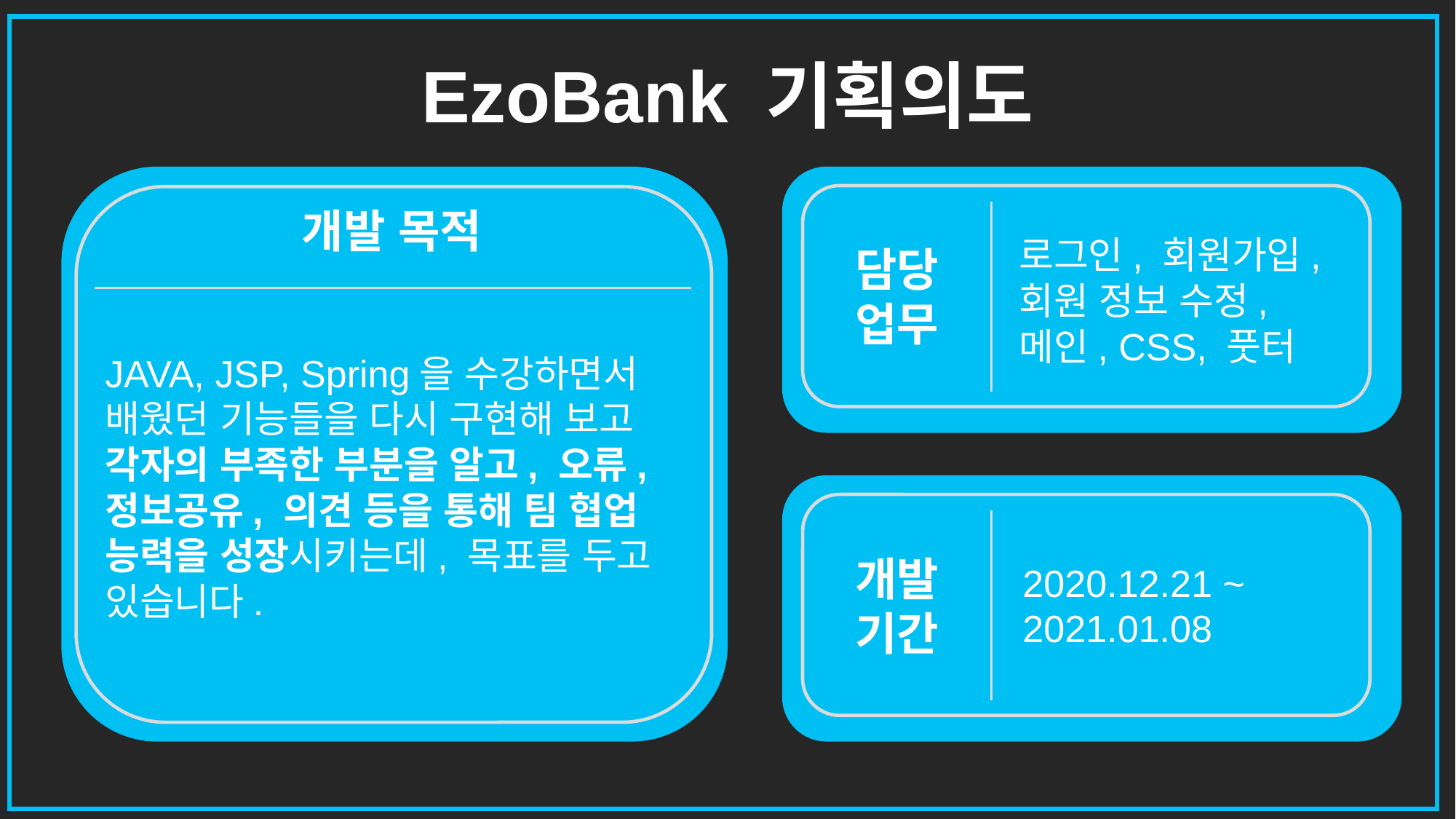

EzoBank 기획의도

개발 목적
로그인, 회원가입, 회원 정보 수정, 메인, CSS, 풋터
담당
업무
JAVA, JSP, Spring을 수강하면서 배웠던 기능들을 다시 구현해 보고 각자의 부족한 부분을 알고, 오류, 정보공유, 의견 등을 통해 팀 협업 능력을 성장시키는데, 목표를 두고 있습니다.

2020.12.21 ~ 2021.01.08
개발
기간